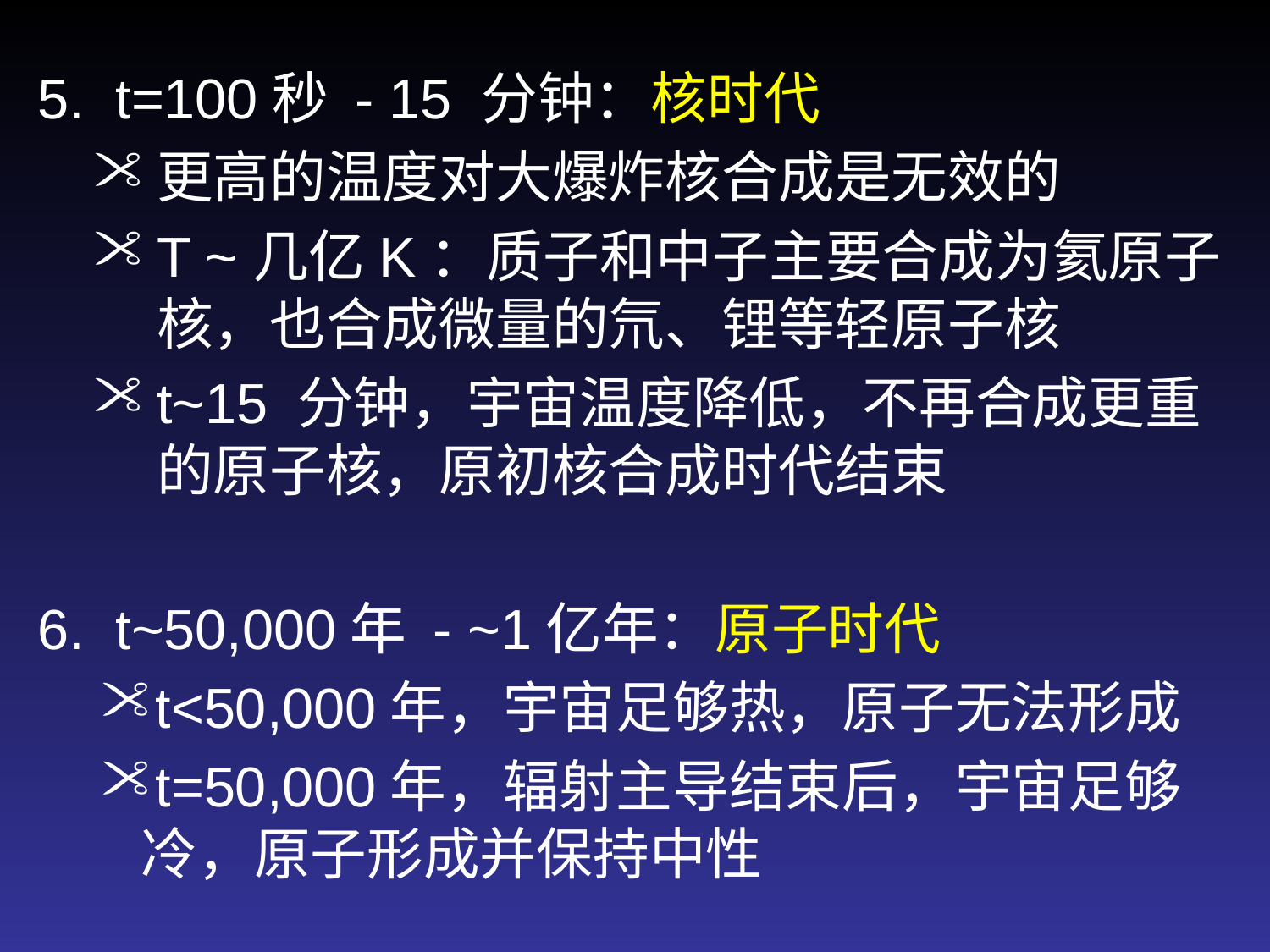

5.  t=100秒 - 15 分钟：核时代
更高的温度对大爆炸核合成是无效的
T ~几亿K：质子和中子主要合成为氦原子核，也合成微量的氘、锂等轻原子核
t~15 分钟，宇宙温度降低，不再合成更重的原子核，原初核合成时代结束

6.  t~50,000年 - ~1亿年：原子时代
t<50,000年，宇宙足够热，原子无法形成
t=50,000年，辐射主导结束后，宇宙足够冷，原子形成并保持中性